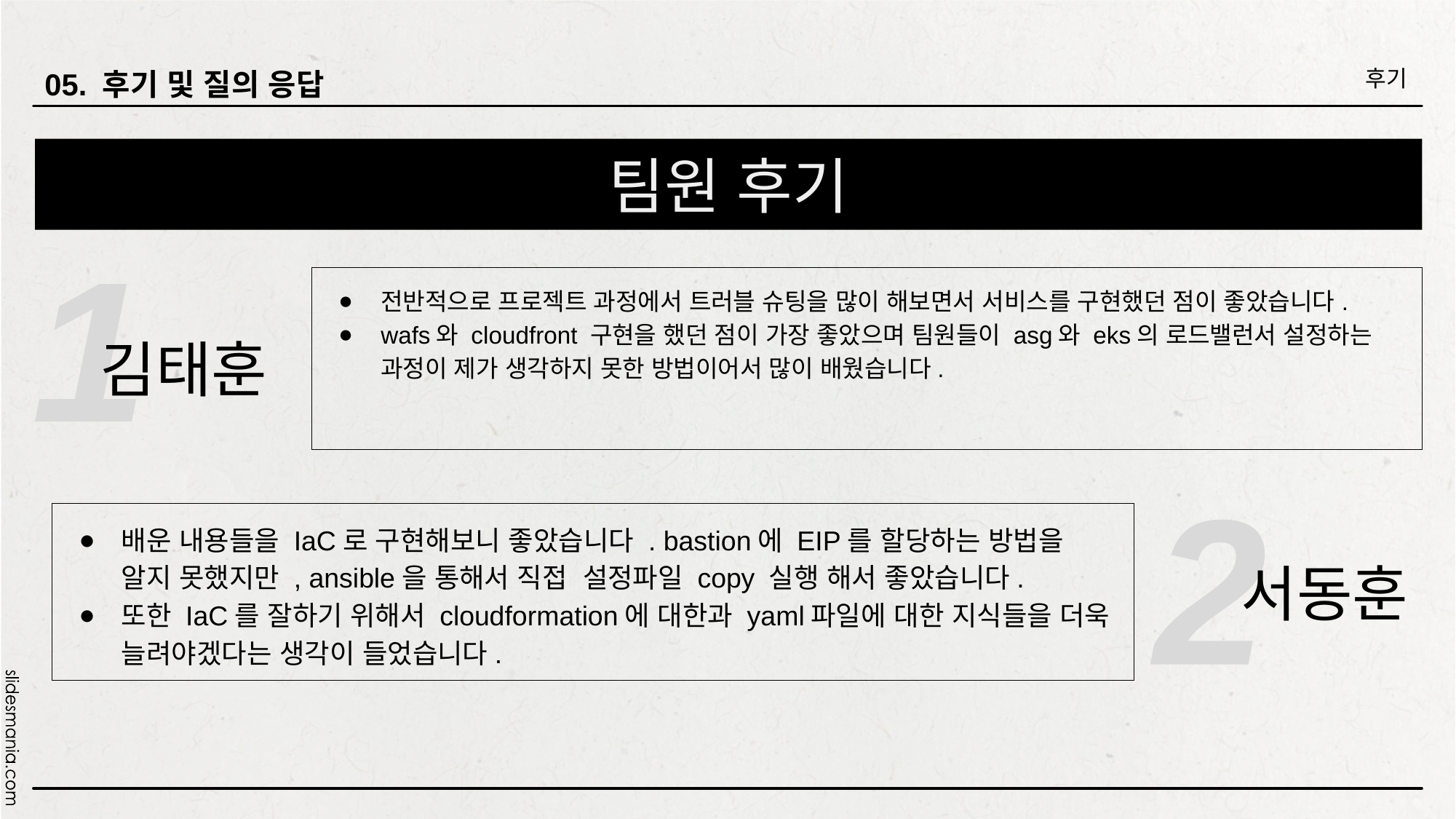

후기
05. 후기 및 질의 응답
# 팀원 후기
전반적으로 프로젝트 과정에서 트러블 슈팅을 많이 해보면서 서비스를 구현했던 점이 좋았습니다.
wafs와 cloudfront 구현을 했던 점이 가장 좋았으며 팀원들이 asg와 eks의 로드밸런서 설정하는 과정이 제가 생각하지 못한 방법이어서 많이 배웠습니다.

1
김태훈
배운 내용들을 IaC로 구현해보니 좋았습니다 . bastion에 EIP를 할당하는 방법을 알지 못했지만 , ansible을 통해서 직접  설정파일 copy 실행 해서 좋았습니다.
또한 IaC를 잘하기 위해서 cloudformation에 대한과 yaml파일에 대한 지식들을 더욱 늘려야겠다는 생각이 들었습니다.
2
서동훈